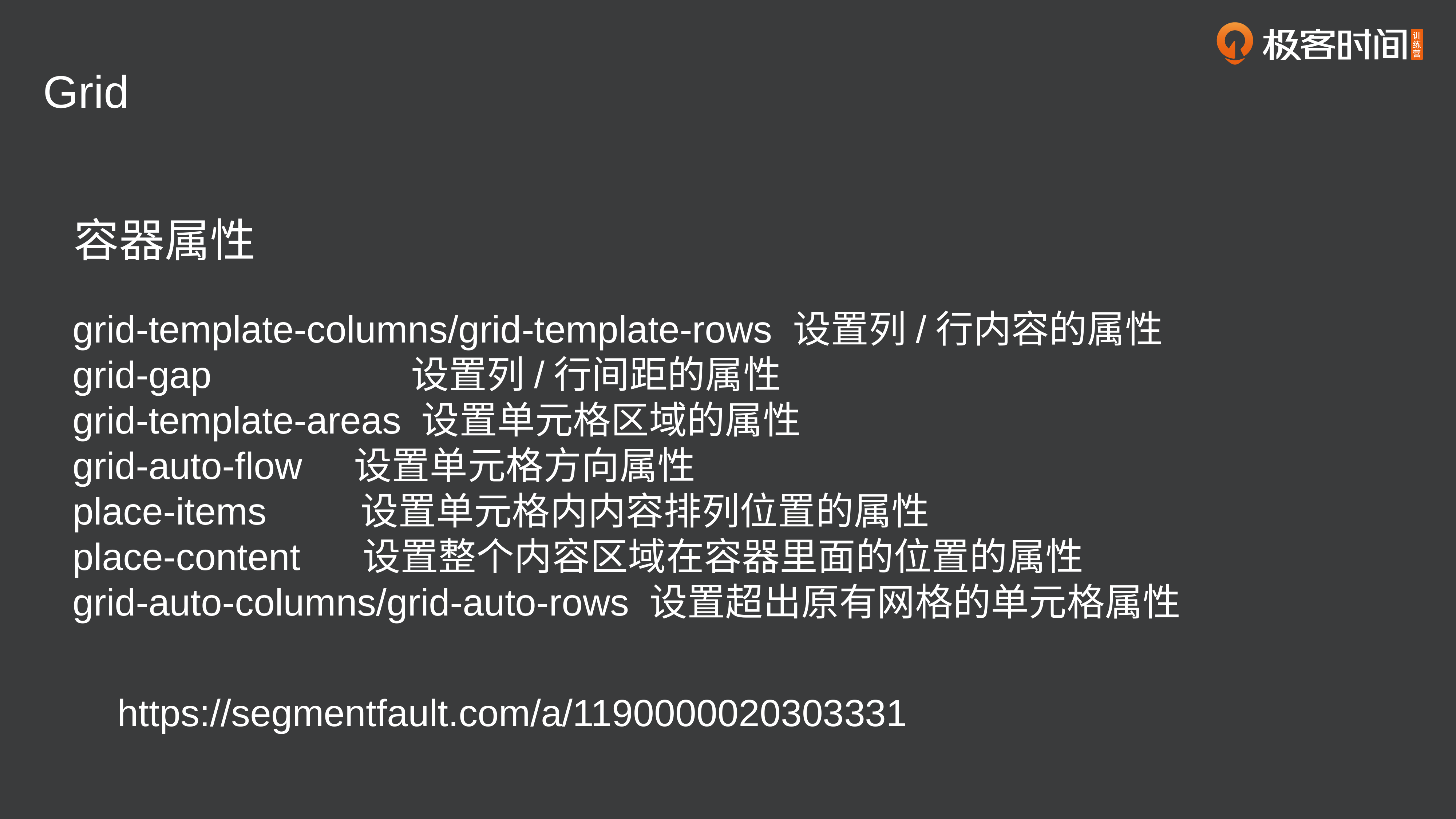

Grid
容器属性
grid-template-columns/grid-template-rows 设置列/行内容的属性
grid-gap                  设置列/行间距的属性
grid-template-areas 设置单元格区域的属性
grid-auto-flow    设置单元格方向属性
place-items        设置单元格内内容排列位置的属性
place-content     设置整个内容区域在容器里面的位置的属性
grid-auto-columns/grid-auto-rows 设置超出原有网格的单元格属性
https://segmentfault.com/a/1190000020303331